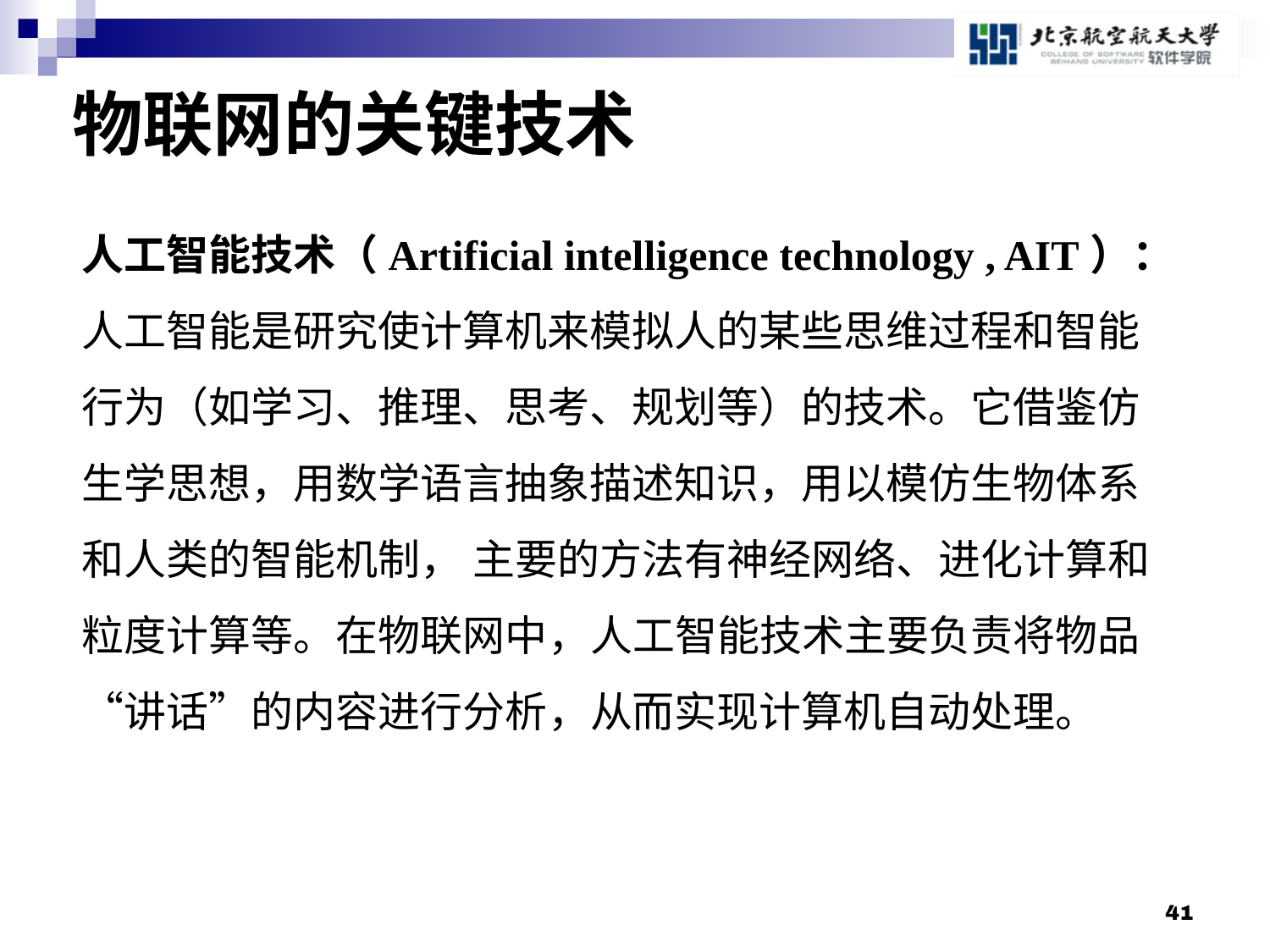

# 物联网的关键技术
人工智能技术（Artificial intelligence technology , AIT）：
人工智能是研究使计算机来模拟人的某些思维过程和智能行为（如学习、推理、思考、规划等）的技术。它借鉴仿生学思想，用数学语言抽象描述知识，用以模仿生物体系和人类的智能机制， 主要的方法有神经网络、进化计算和粒度计算等。在物联网中，人工智能技术主要负责将物品“讲话”的内容进行分析，从而实现计算机自动处理。
41